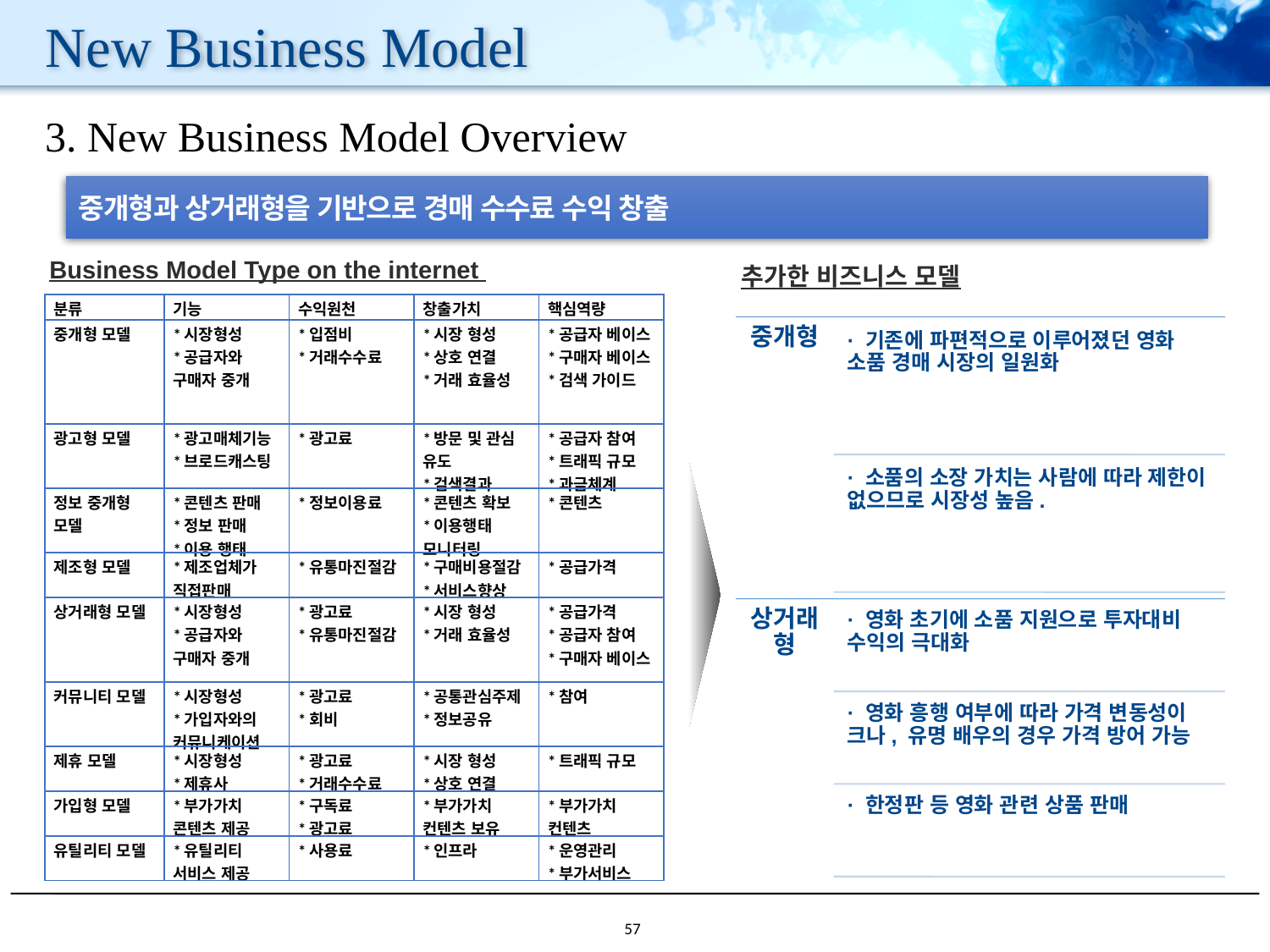

# New Business Model
3. New Business Model Overview
중개형과 상거래형을 기반으로 경매 수수료 수익 창출
Business Model Type on the internet
추가한 비즈니스 모델
| 분류 | 기능 | 수익원천 | 창출가치 | 핵심역량 |
| --- | --- | --- | --- | --- |
| 중개형 모델 | \*시장형성 \*공급자와 구매자 중개 | \*입점비 \*거래수수료 | \*시장 형성 \*상호 연결 \*거래 효율성 | \*공급자 베이스 \*구매자 베이스 \*검색 가이드 |
| 광고형 모델 | \*광고매체기능 \*브로드캐스팅 | \*광고료 | \*방문 및 관심 유도 \*검색결과 | \*공급자 참여 \*트래픽 규모 \*과금체계 |
| 정보 중개형 모델 | \*콘텐츠 판매 \*정보 판매 \*이용 행태 | \*정보이용료 | \*콘텐츠 확보 \*이용행태 모니터링 | \*콘텐츠 |
| 제조형 모델 | \*제조업체가 직접판매 | \*유통마진절감 | \*구매비용절감 \*서비스향상 | \*공급가격 |
| 상거래형 모델 | \*시장형성 \*공급자와 구매자 중개 | \*광고료 \*유통마진절감 | \*시장 형성 \*거래 효율성 | \*공급가격 \*공급자 참여 \*구매자 베이스 |
| 커뮤니티 모델 | \*시장형성 \*가입자와의 커뮤니케이션 | \*광고료 \*회비 | \*공통관심주제 \*정보공유 | \*참여 |
| 제휴 모델 | \*시장형성 \*제휴사 | \*광고료 \*거래수수료 | \*시장 형성 \*상호 연결 | \*트래픽 규모 |
| 가입형 모델 | \*부가가치 콘텐츠 제공 | \*구독료 \*광고료 | \*부가가치 컨텐츠 보유 | \*부가가치 컨텐츠 |
| 유틸리티 모델 | \*유틸리티 서비스 제공 | \*사용료 | \*인프라 | \*운영관리 \*부가서비스 |
중개형
· 기존에 파편적으로 이루어졌던 영화 소품 경매 시장의 일원화
· 소품의 소장 가치는 사람에 따라 제한이 없으므로 시장성 높음.
상거래형
· 영화 초기에 소품 지원으로 투자대비 수익의 극대화
· 영화 흥행 여부에 따라 가격 변동성이 크나, 유명 배우의 경우 가격 방어 가능
· 한정판 등 영화 관련 상품 판매